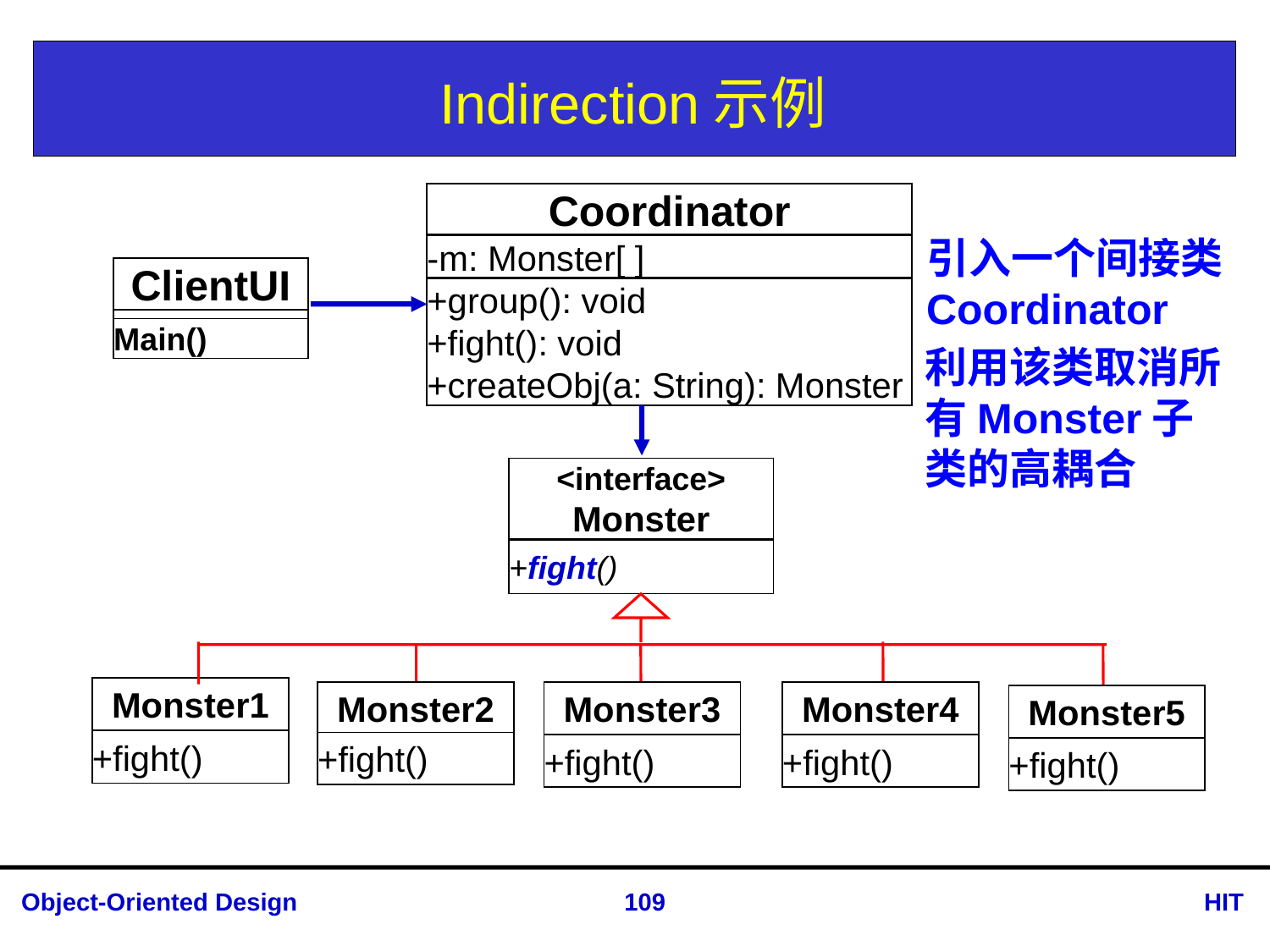

# Indirection示例
Coordinator
-m: Monster[ ]
ClientUI
+group(): void
+fight(): void
+createObj(a: String): Monster

Main()

<interface>
Monster
+fight()

Monster1
Monster2
Monster3
Monster4
Monster5
+fight()
+fight()
+fight()
+fight()
+fight()
引入一个间接类
Coordinator
利用该类取消所有Monster子类的高耦合